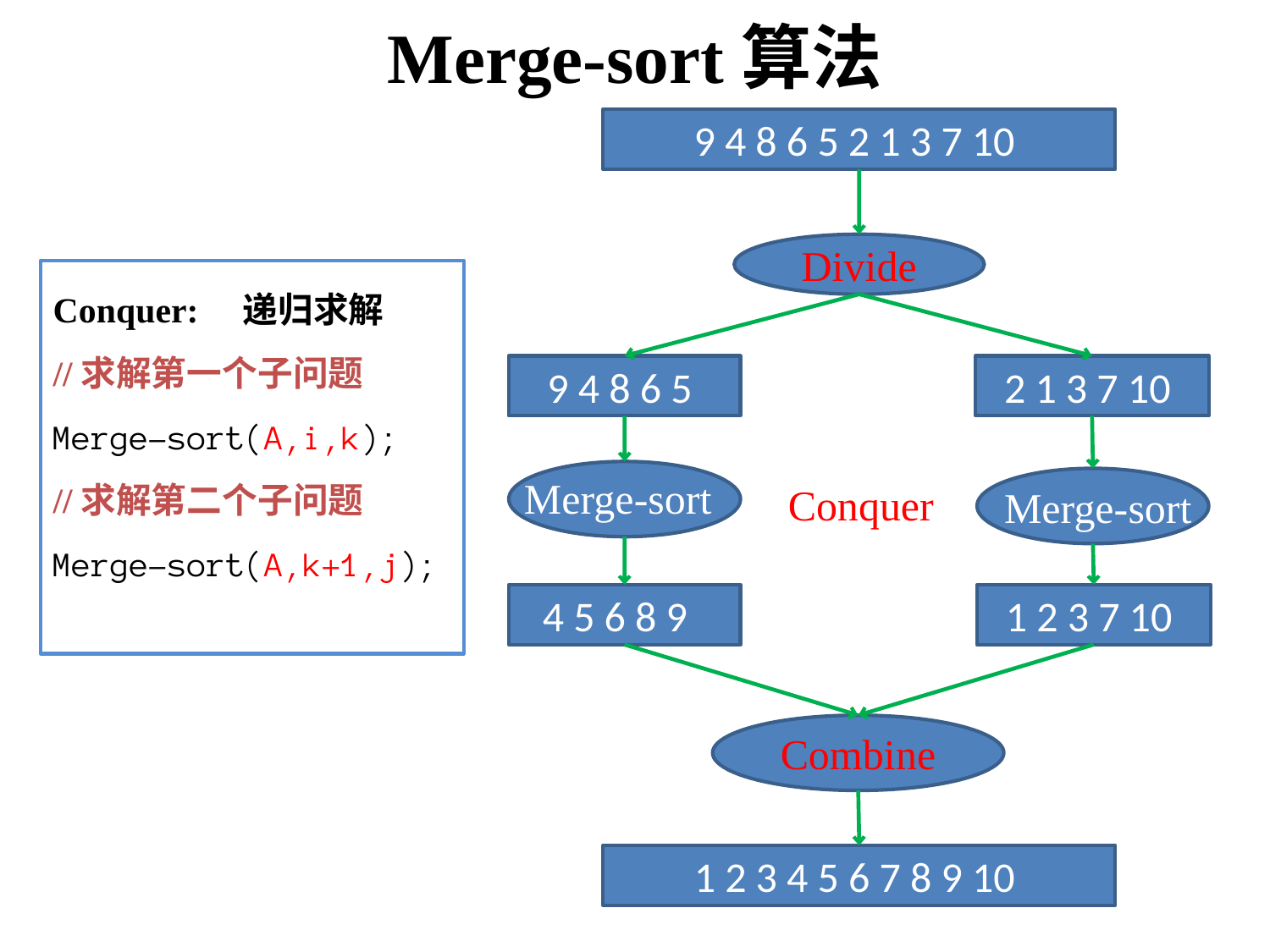

Merge-sort算法
9 4 8 6 5 2 1 3 7 10
Divide
Conquer:    递归求解
//求解第一个子问题
Merge-sort(A,i,k);
//求解第二个子问题
Merge-sort(A,k+1,j);
9 4 8 6 5
2 1 3 7 10

Merge-sort

Conquer
Merge-sort
4 5 6 8 9
1 2 3 7 10
Combine
1 2 3 4 5 6 7 8 9 10